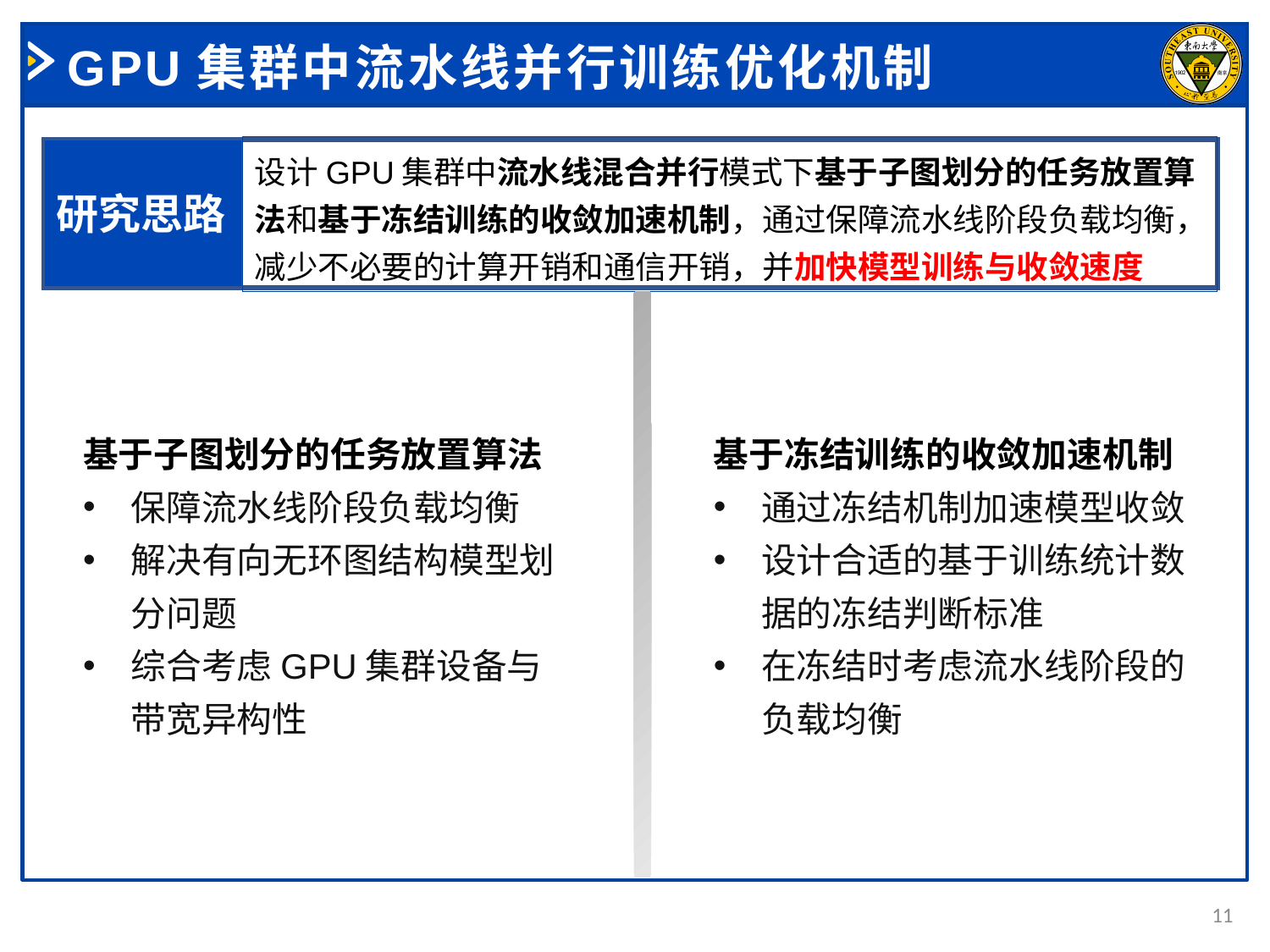

# GPU集群中流水线并行训练优化机制
设计GPU集群中流水线混合并行模式下基于子图划分的任务放置算法和基于冻结训练的收敛加速机制，通过保障流水线阶段负载均衡，减少不必要的计算开销和通信开销，并加快模型训练与收敛速度

研究思路

基于冻结训练的收敛加速机制
通过冻结机制加速模型收敛
设计合适的基于训练统计数据的冻结判断标准
在冻结时考虑流水线阶段的负载均衡
基于子图划分的任务放置算法
保障流水线阶段负载均衡
解决有向无环图结构模型划分问题
综合考虑GPU集群设备与带宽异构性
11